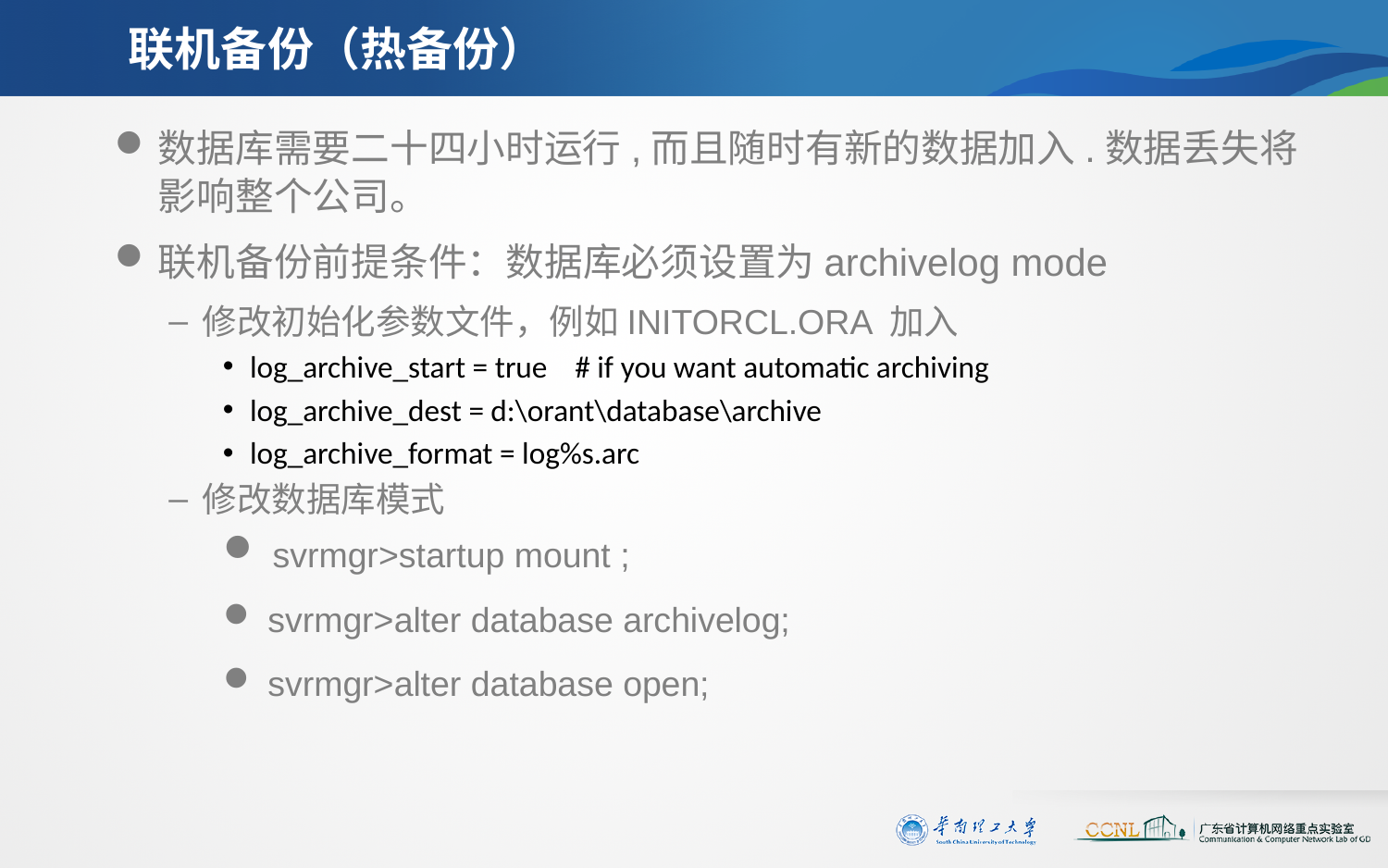

# 联机备份（热备份）
数据库需要二十四小时运行,而且随时有新的数据加入.数据丢失将影响整个公司。
联机备份前提条件：数据库必须设置为archivelog mode
修改初始化参数文件，例如INITORCL.ORA 加入
log_archive_start = true    # if you want automatic archiving
log_archive_dest = d:\orant\database\archive
log_archive_format = log%s.arc
修改数据库模式
 svrmgr>startup mount ;
 svrmgr>alter database archivelog;
 svrmgr>alter database open;